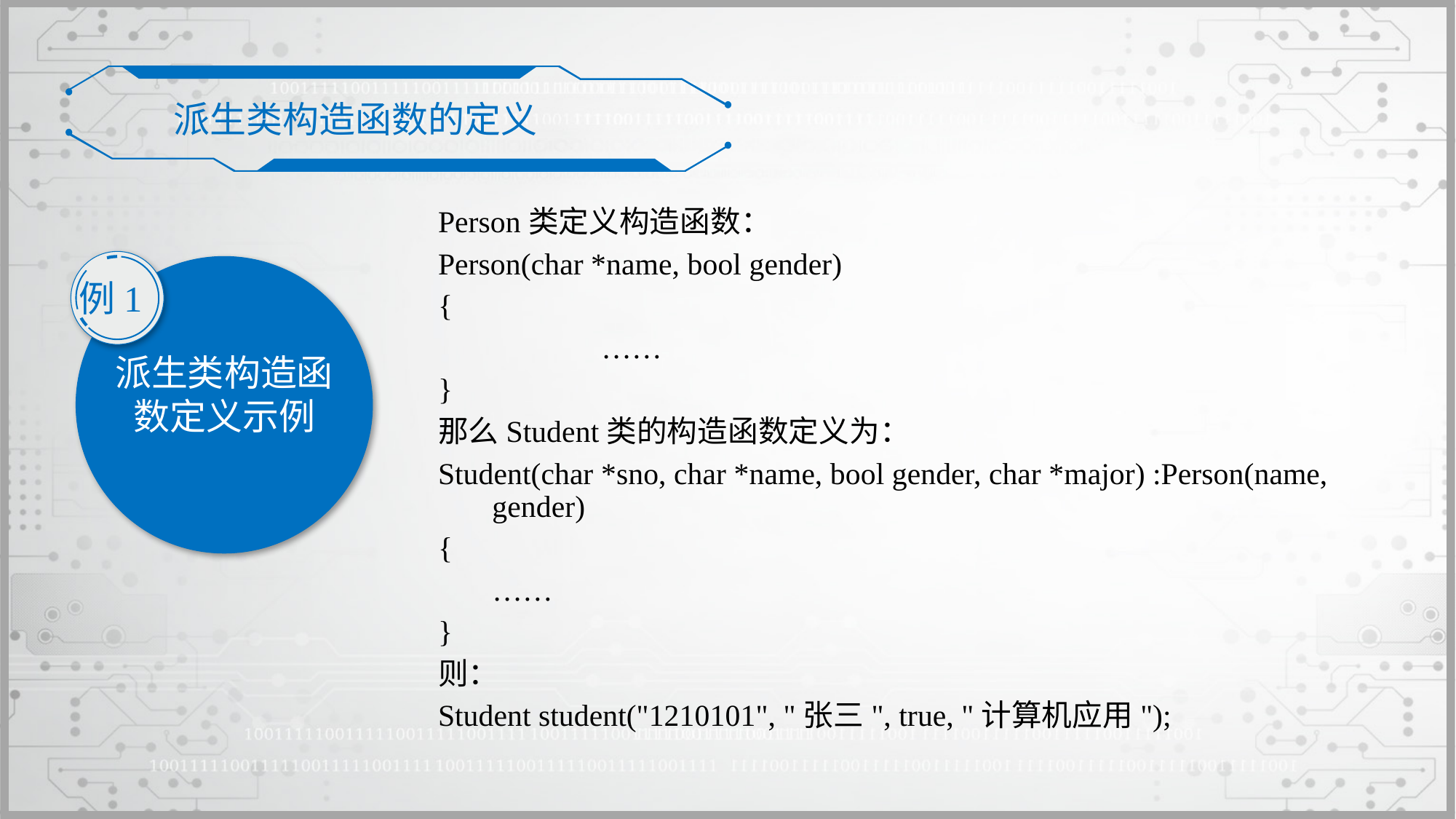

派生类构造函数的定义
Person类定义构造函数：
Person(char *name, bool gender)
{
		……
}
那么Student类的构造函数定义为：
Student(char *sno, char *name, bool gender, char *major) :Person(name, gender)
{
	……
}
则：
Student student("1210101", "张三", true, "计算机应用");

例1

派生类构造函数定义示例